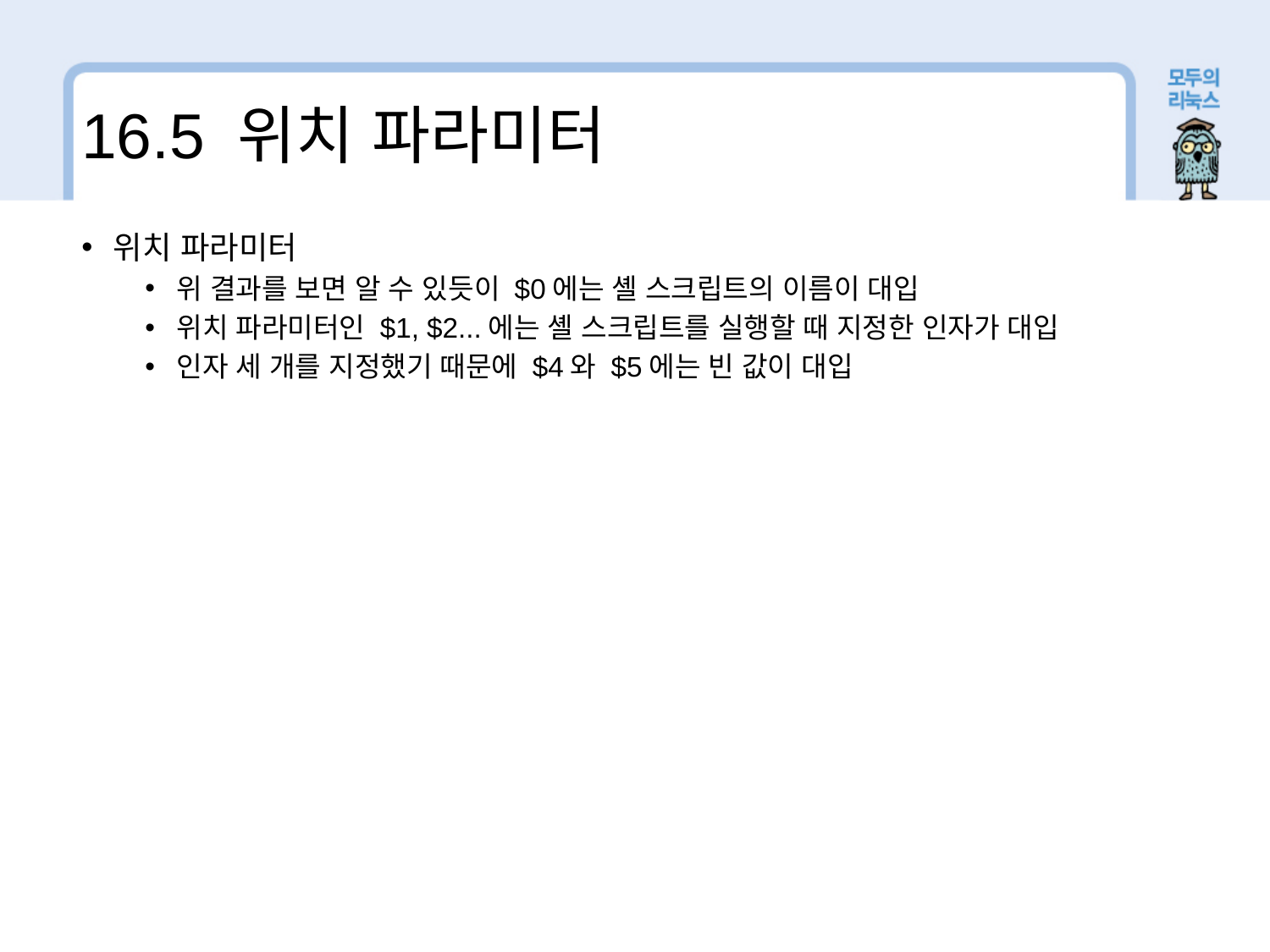

16.5 위치 파라미터
위치 파라미터
위 결과를 보면 알 수 있듯이 $0에는 셸 스크립트의 이름이 대입
위치 파라미터인 $1, $2...에는 셸 스크립트를 실행할 때 지정한 인자가 대입
인자 세 개를 지정했기 때문에 $4와 $5에는 빈 값이 대입